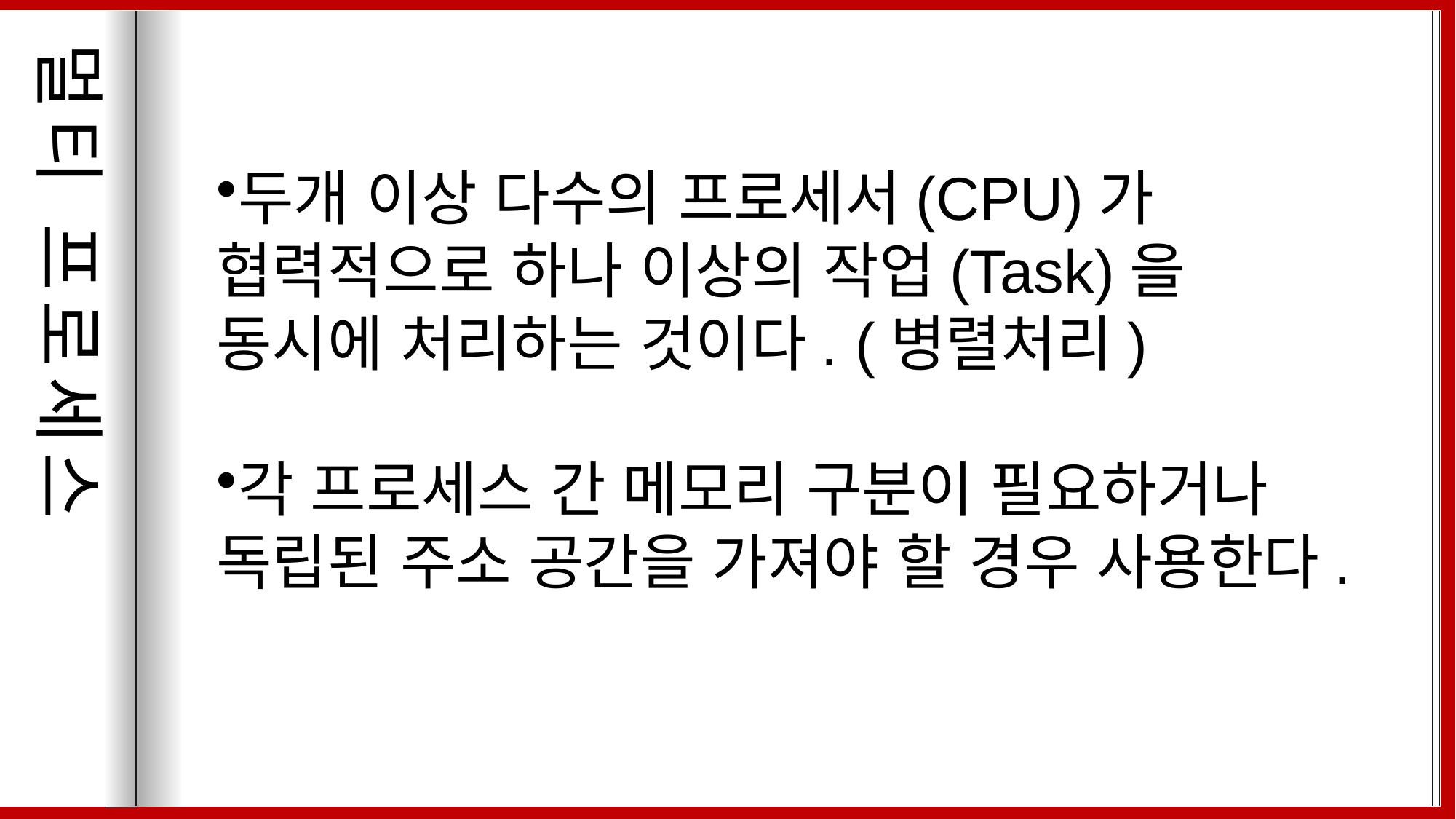

`
멀티 프로세스
두개 이상 다수의 프로세서(CPU)가 협력적으로 하나 이상의 작업(Task)을 동시에 처리하는 것이다. (병렬처리)

각 프로세스 간 메모리 구분이 필요하거나 독립된 주소 공간을 가져야 할 경우 사용한다.